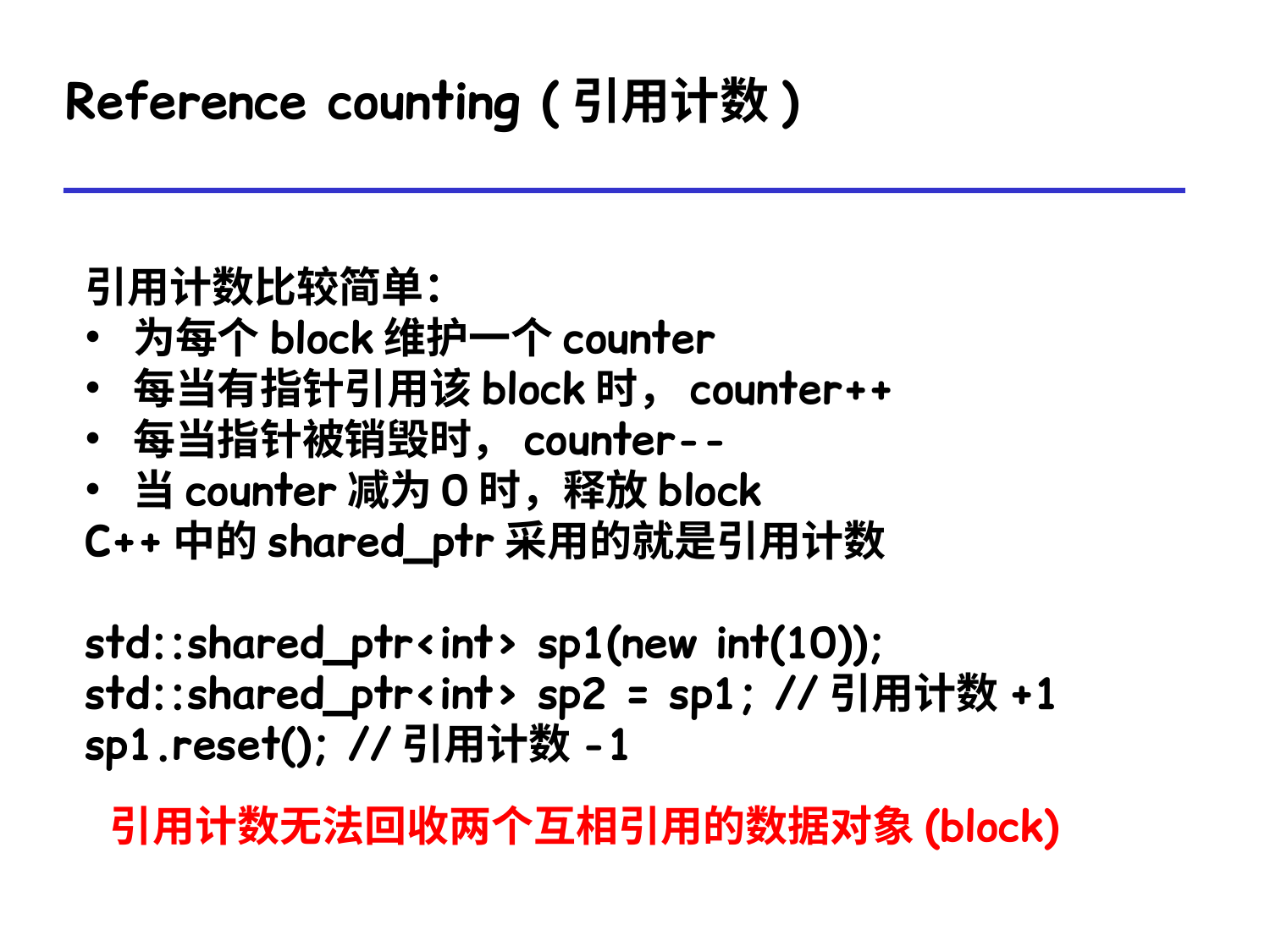

Reference counting (引用计数)
引用计数比较简单：
为每个block维护一个counter
每当有指针引用该block时，counter++
每当指针被销毁时，counter--
当counter减为0时，释放block
C++中的shared_ptr采用的就是引用计数

std::shared_ptr<int> sp1(new int(10));
std::shared_ptr<int> sp2 = sp1; //引用计数+1
sp1.reset(); //引用计数-1
引用计数无法回收两个互相引用的数据对象(block)